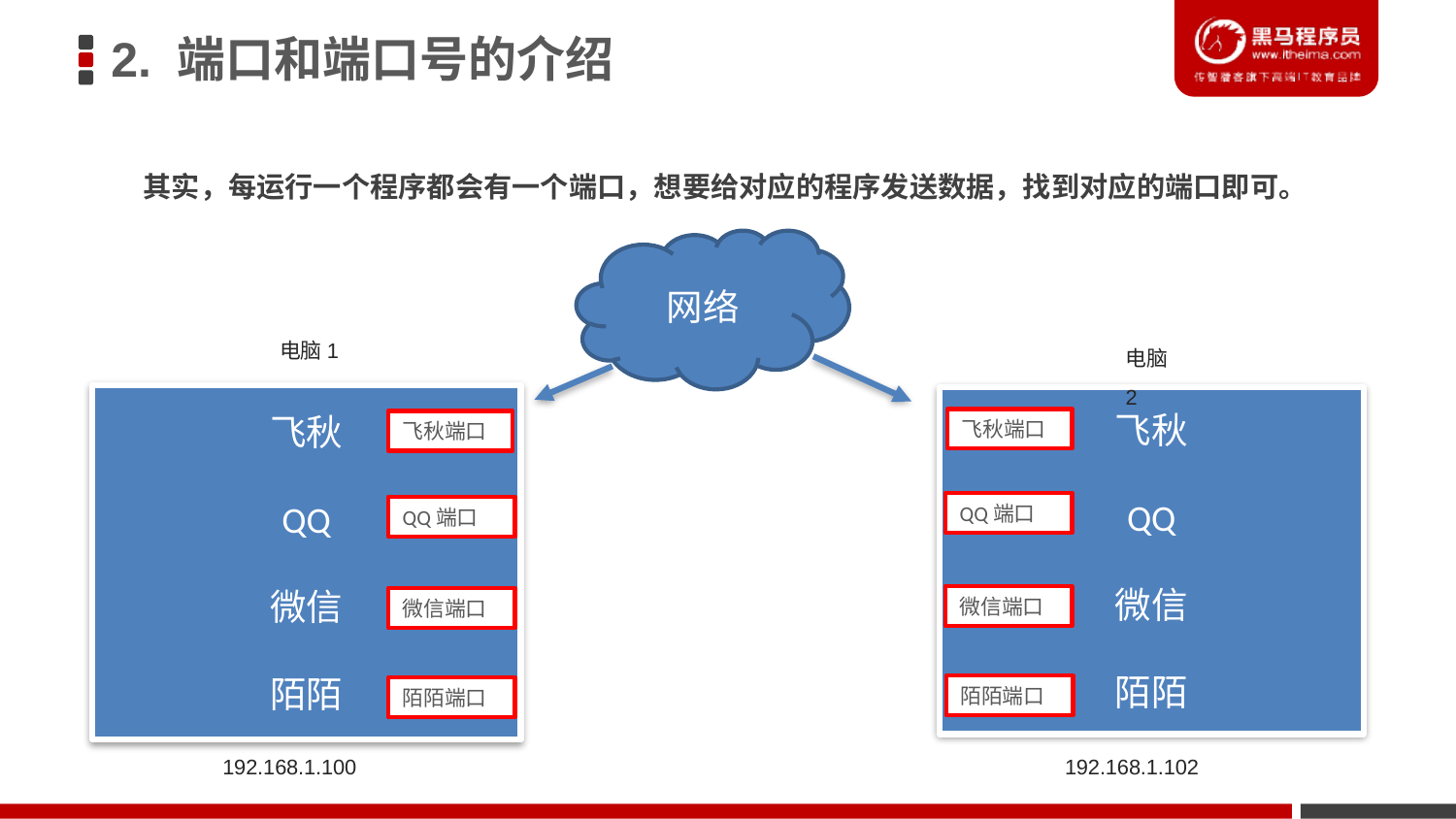

2. 端口和端口号的介绍
其实，每运行一个程序都会有一个端口，想要给对应的程序发送数据，找到对应的端口即可。
网络
电脑1
电脑2
飞秋

QQ

微信

陌陌
飞秋

QQ

微信

陌陌
飞秋端口
飞秋端口
QQ端口
QQ端口
微信端口
微信端口
陌陌端口
陌陌端口
192.168.1.100
192.168.1.102